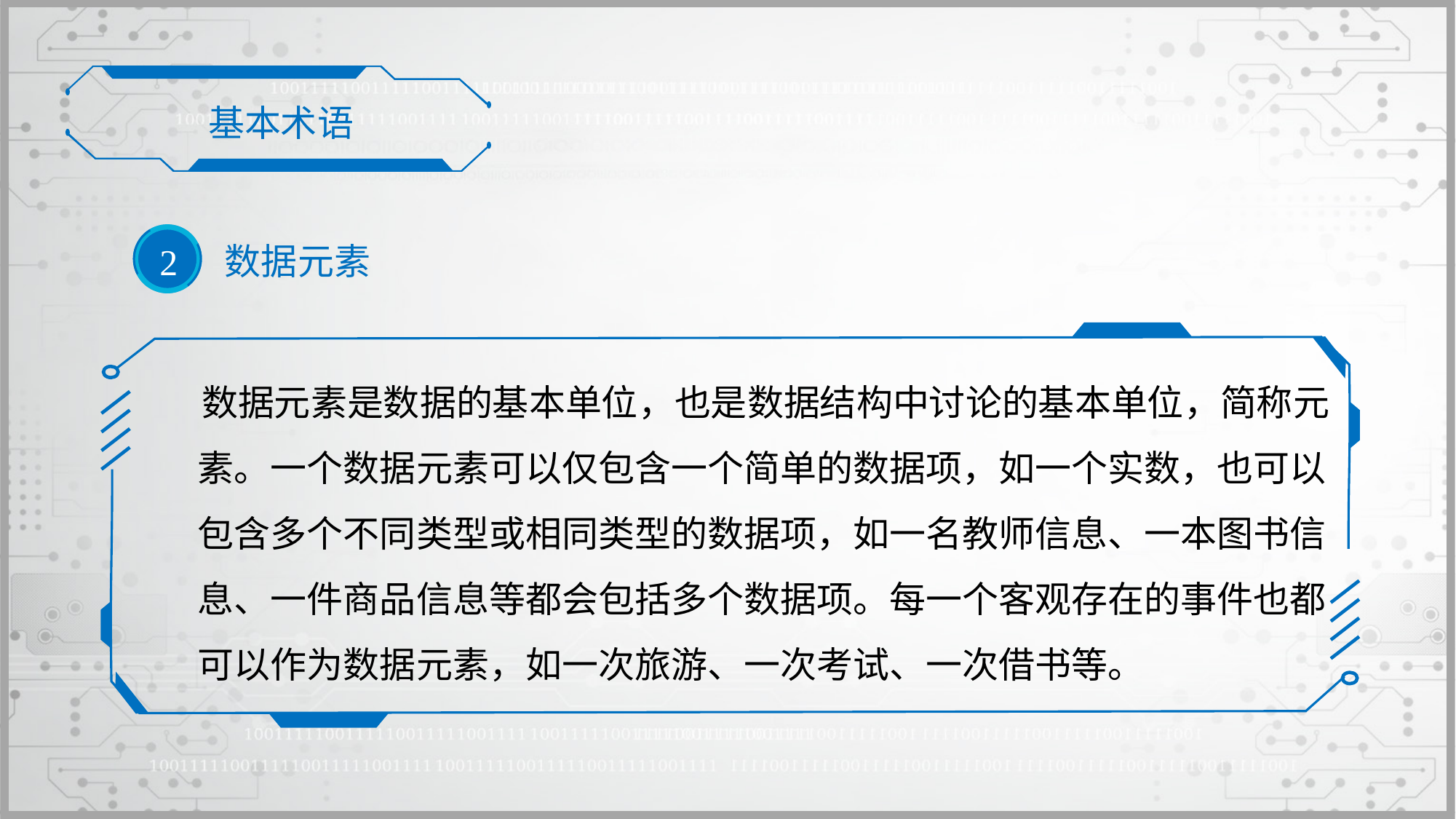

基本术语

 数据元素
2

      数据元素是数据的基本单位，也是数据结构中讨论的基本单位，简称元素。一个数据元素可以仅包含一个简单的数据项，如一个实数，也可以包含多个不同类型或相同类型的数据项，如一名教师信息、一本图书信息、一件商品信息等都会包括多个数据项。每一个客观存在的事件也都可以作为数据元素，如一次旅游、一次考试、一次借书等。